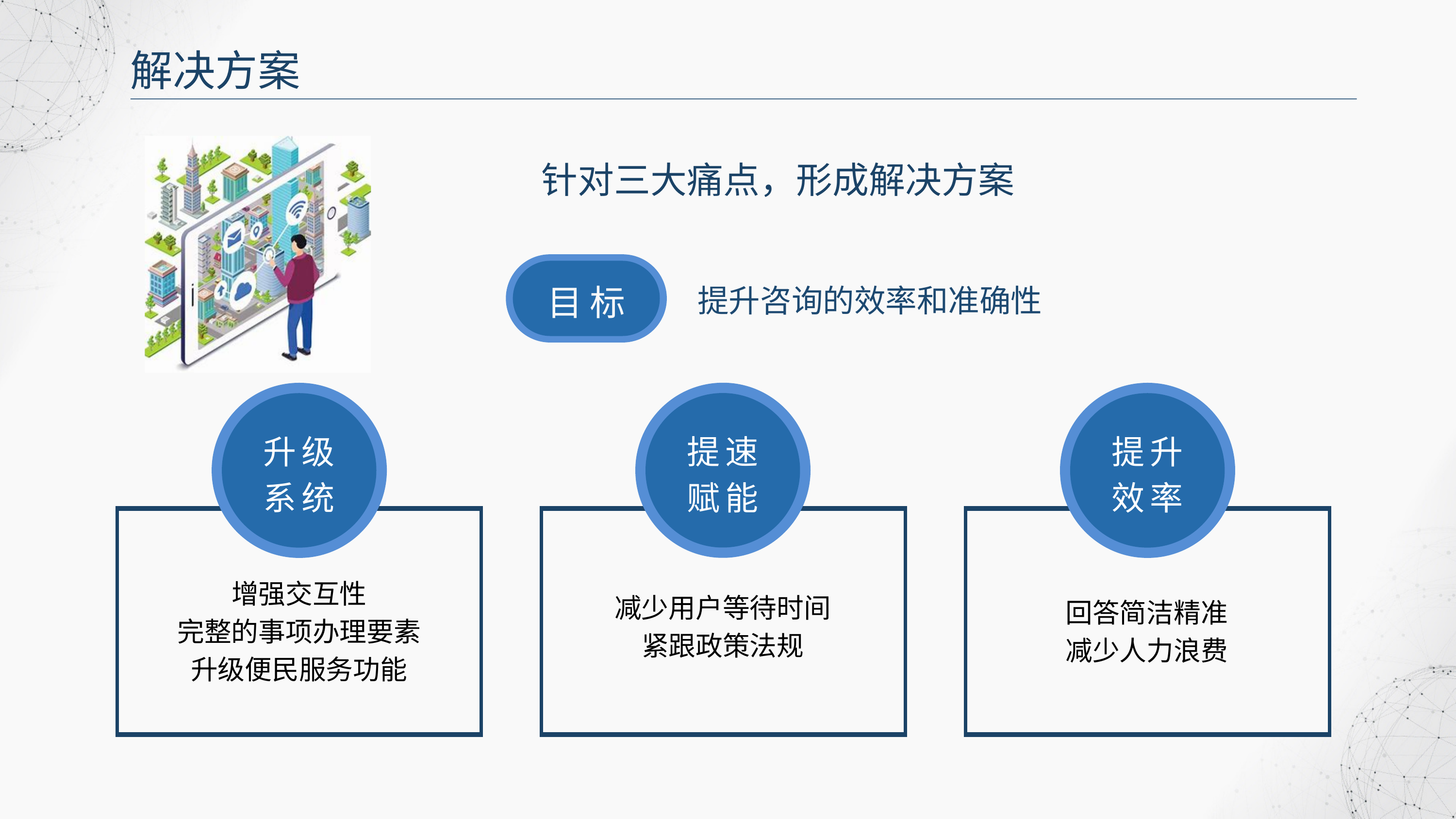

解决方案

针对三大痛点，形成解决方案

目标
提升咨询的效率和准确性

提速
赋能

升级
系统

提升
效率

增强交互性
完整的事项办理要素
升级便民服务功能
减少用户等待时间
紧跟政策法规
回答简洁精准
减少人力浪费